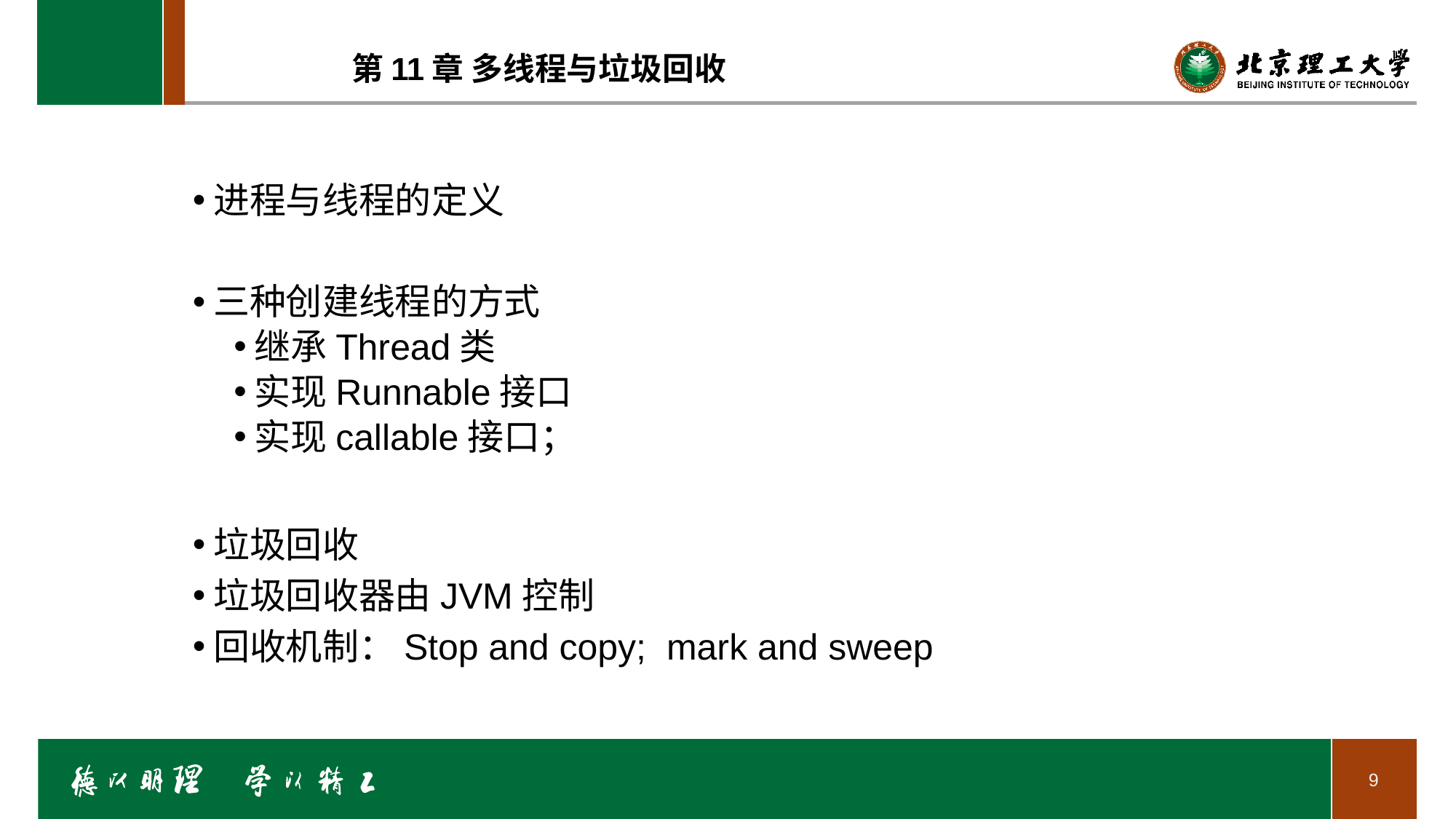

# 第11章 多线程与垃圾回收
进程与线程的定义

三种创建线程的方式
继承Thread类
实现Runnable接口
实现callable接口；

垃圾回收
垃圾回收器由JVM控制
回收机制：Stop and copy;  mark and sweep